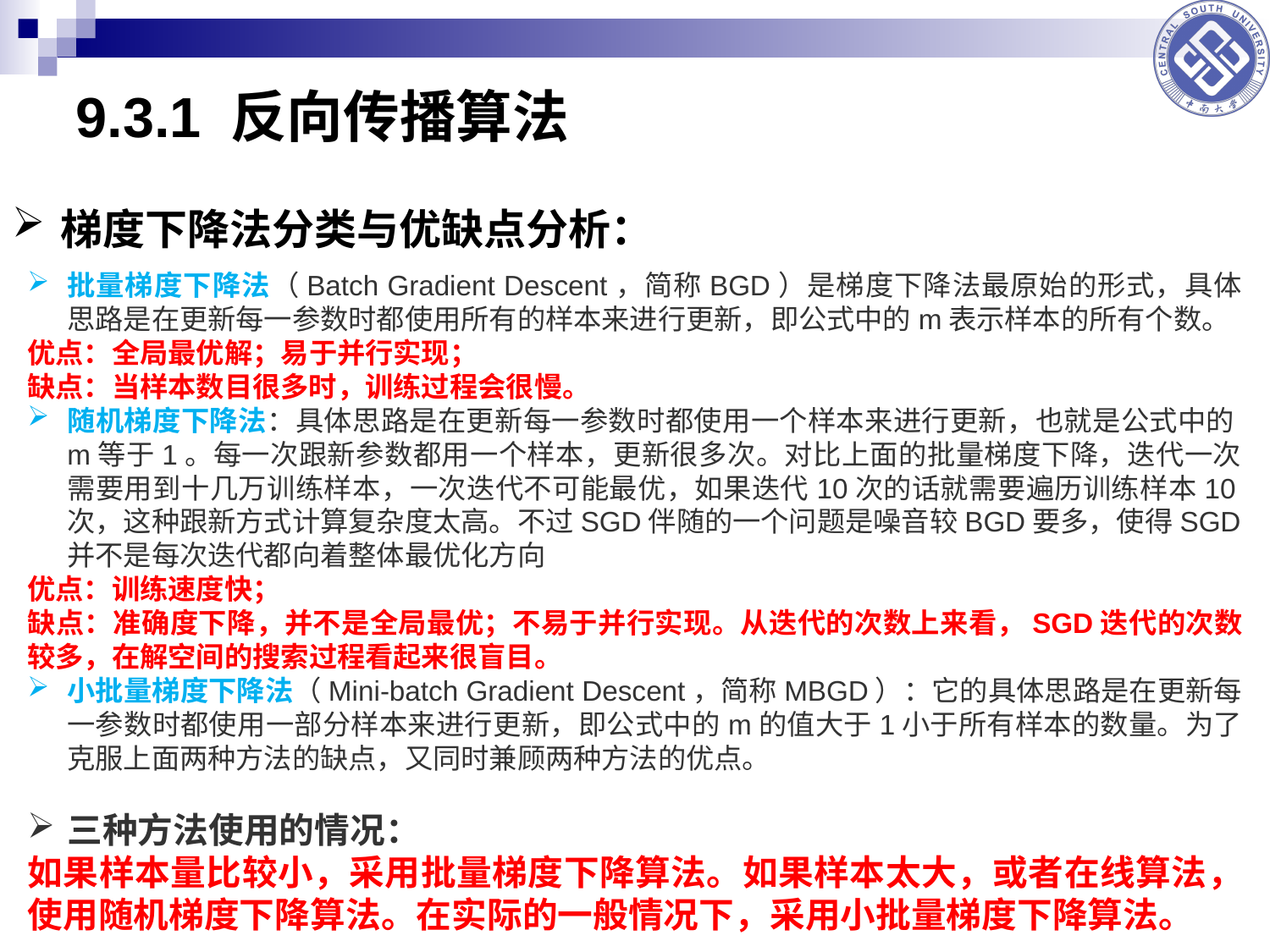

# 9.3.1 反向传播算法
梯度下降法分类与优缺点分析：
批量梯度下降法（Batch Gradient Descent，简称BGD）是梯度下降法最原始的形式，具体思路是在更新每一参数时都使用所有的样本来进行更新，即公式中的m表示样本的所有个数。
优点：全局最优解；易于并行实现；
缺点：当样本数目很多时，训练过程会很慢。
随机梯度下降法：具体思路是在更新每一参数时都使用一个样本来进行更新，也就是公式中的m等于1。每一次跟新参数都用一个样本，更新很多次。对比上面的批量梯度下降，迭代一次需要用到十几万训练样本，一次迭代不可能最优，如果迭代10次的话就需要遍历训练样本10次，这种跟新方式计算复杂度太高。不过SGD伴随的一个问题是噪音较BGD要多，使得SGD并不是每次迭代都向着整体最优化方向
优点：训练速度快；
缺点：准确度下降，并不是全局最优；不易于并行实现。从迭代的次数上来看，SGD迭代的次数较多，在解空间的搜索过程看起来很盲目。
小批量梯度下降法（Mini-batch Gradient Descent，简称MBGD）：它的具体思路是在更新每一参数时都使用一部分样本来进行更新，即公式中的m的值大于1小于所有样本的数量。为了克服上面两种方法的缺点，又同时兼顾两种方法的优点。

三种方法使用的情况：
如果样本量比较小，采用批量梯度下降算法。如果样本太大，或者在线算法，使用随机梯度下降算法。在实际的一般情况下，采用小批量梯度下降算法。